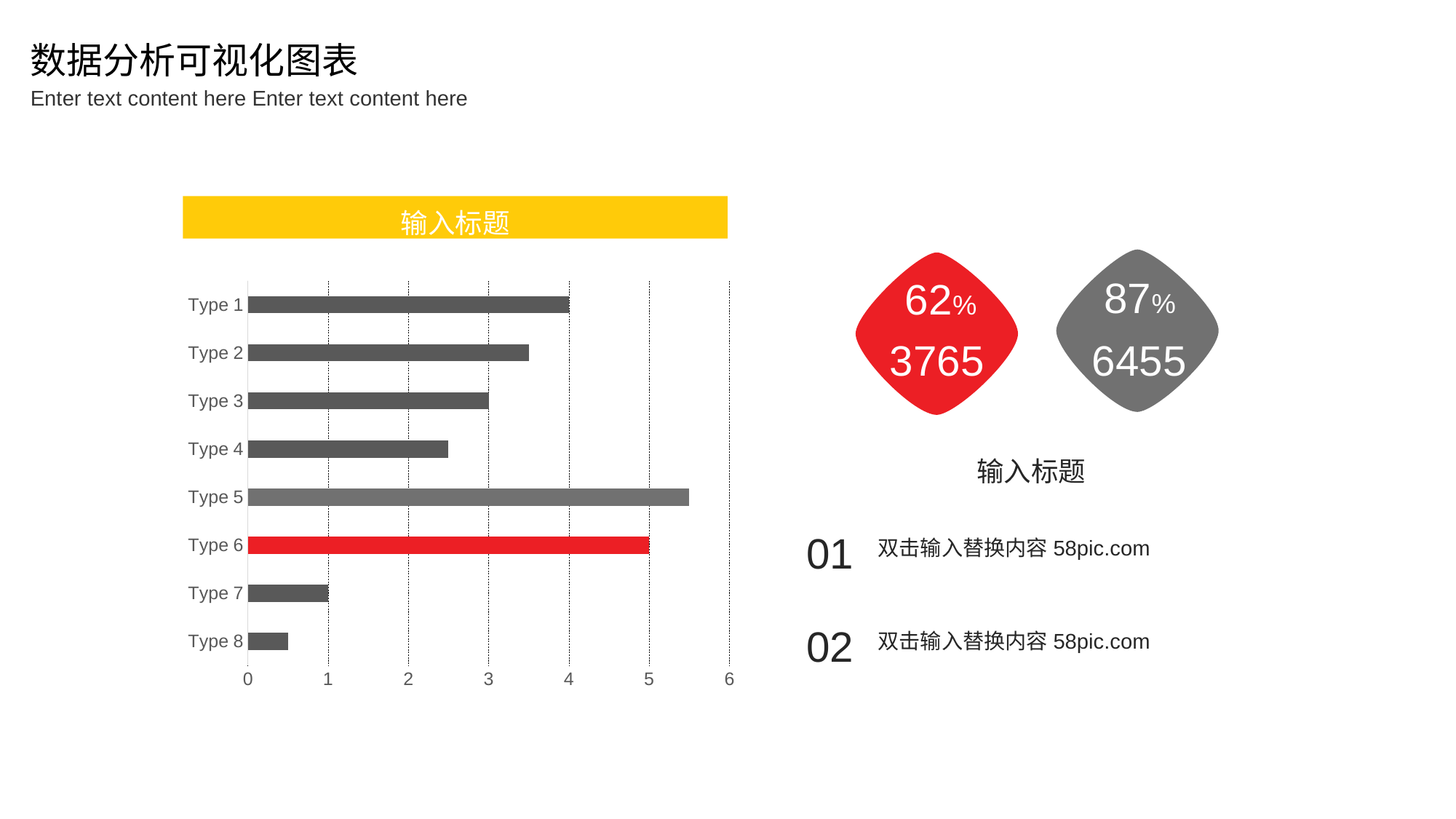

数据分析可视化图表
Enter text content here Enter text content here
输入标题

87%
62%

### Chart

| Category | 系列 1 |
|---|---|
| Type 8 | 0.5 |
| Type 7 | 1.0 |
| Type 6 | 5.0 |
| Type 5 | 5.5 |
| Type 4 | 2.5 |
| Type 3 | 3.0 |
| Type 2 | 3.5 |
| Type 1 | 4.0 |
3765
6455
输入标题
01
双击输入替换内容58pic.com
02
双击输入替换内容58pic.com
.